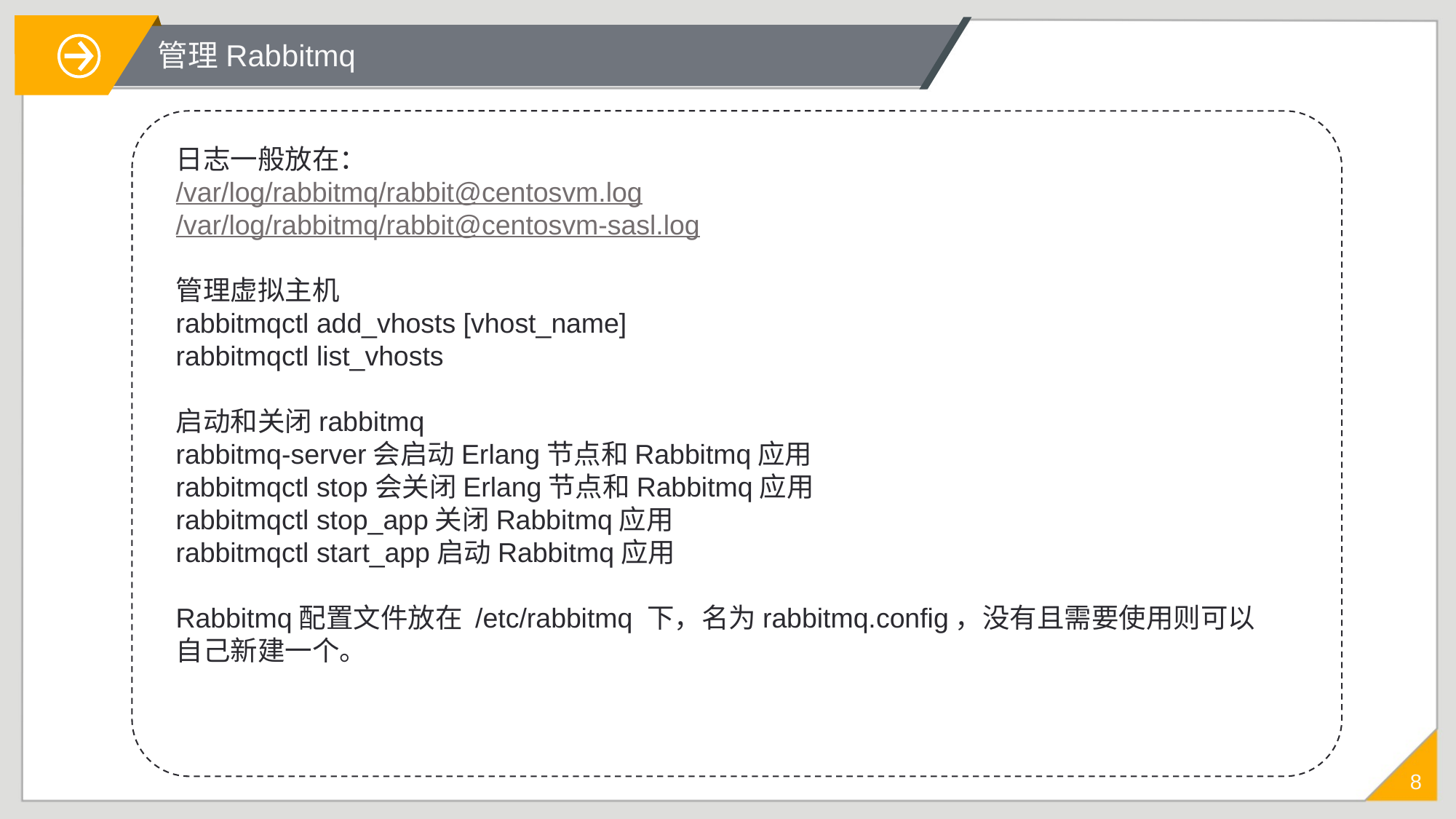

管理Rabbitmq

日志一般放在：
/var/log/rabbitmq/rabbit@centosvm.log
/var/log/rabbitmq/rabbit@centosvm-sasl.log

管理虚拟主机
rabbitmqctl add_vhosts [vhost_name]
rabbitmqctl list_vhosts

启动和关闭rabbitmq
rabbitmq-server会启动Erlang节点和Rabbitmq应用
rabbitmqctl stop会关闭Erlang节点和Rabbitmq应用
rabbitmqctl stop_app关闭Rabbitmq应用
rabbitmqctl start_app启动Rabbitmq应用

Rabbitmq配置文件放在 /etc/rabbitmq 下，名为rabbitmq.config，没有且需要使用则可以自己新建一个。